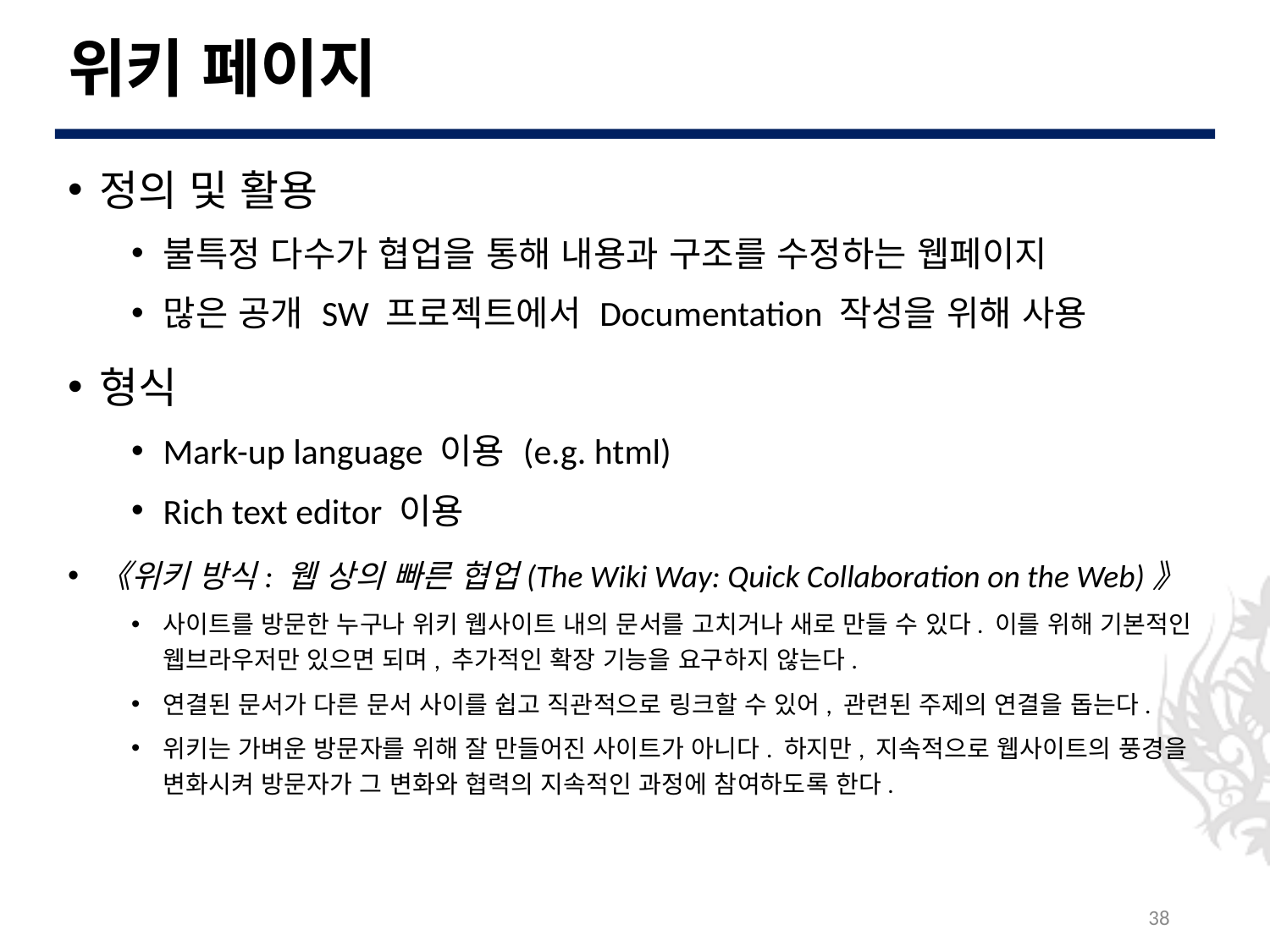

# 위키 페이지
정의 및 활용
불특정 다수가 협업을 통해 내용과 구조를 수정하는 웹페이지
많은 공개 SW 프로젝트에서 Documentation 작성을 위해 사용
형식
Mark-up language 이용 (e.g. html)
Rich text editor 이용
《위키 방식: 웹 상의 빠른 협업(The Wiki Way: Quick Collaboration on the Web)》
사이트를 방문한 누구나 위키 웹사이트 내의 문서를 고치거나 새로 만들 수 있다. 이를 위해 기본적인 웹브라우저만 있으면 되며, 추가적인 확장 기능을 요구하지 않는다.
연결된 문서가 다른 문서 사이를 쉽고 직관적으로 링크할 수 있어, 관련된 주제의 연결을 돕는다.
위키는 가벼운 방문자를 위해 잘 만들어진 사이트가 아니다. 하지만, 지속적으로 웹사이트의 풍경을 변화시켜 방문자가 그 변화와 협력의 지속적인 과정에 참여하도록 한다.
38